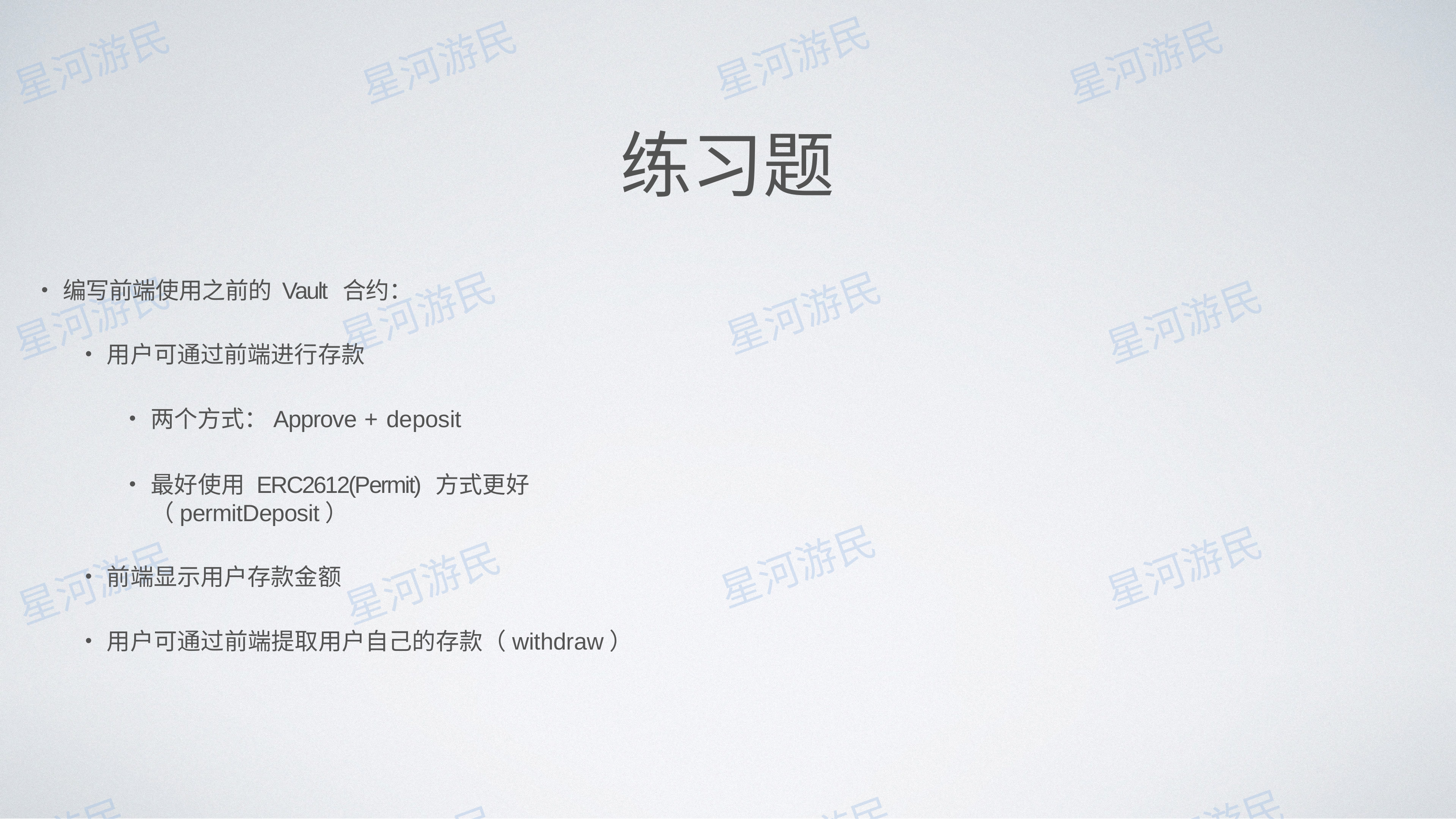

# 练习题
编写前端使⽤之前的 Vault 合约：
⽤户可通过前端进⾏存款
两个⽅式：Approve + deposit

最好使⽤ ERC2612(Permit) ⽅式更好	（permitDeposit）
前端显示⽤户存款⾦额
⽤户可通过前端提取⽤户⾃⼰的存款（withdraw）